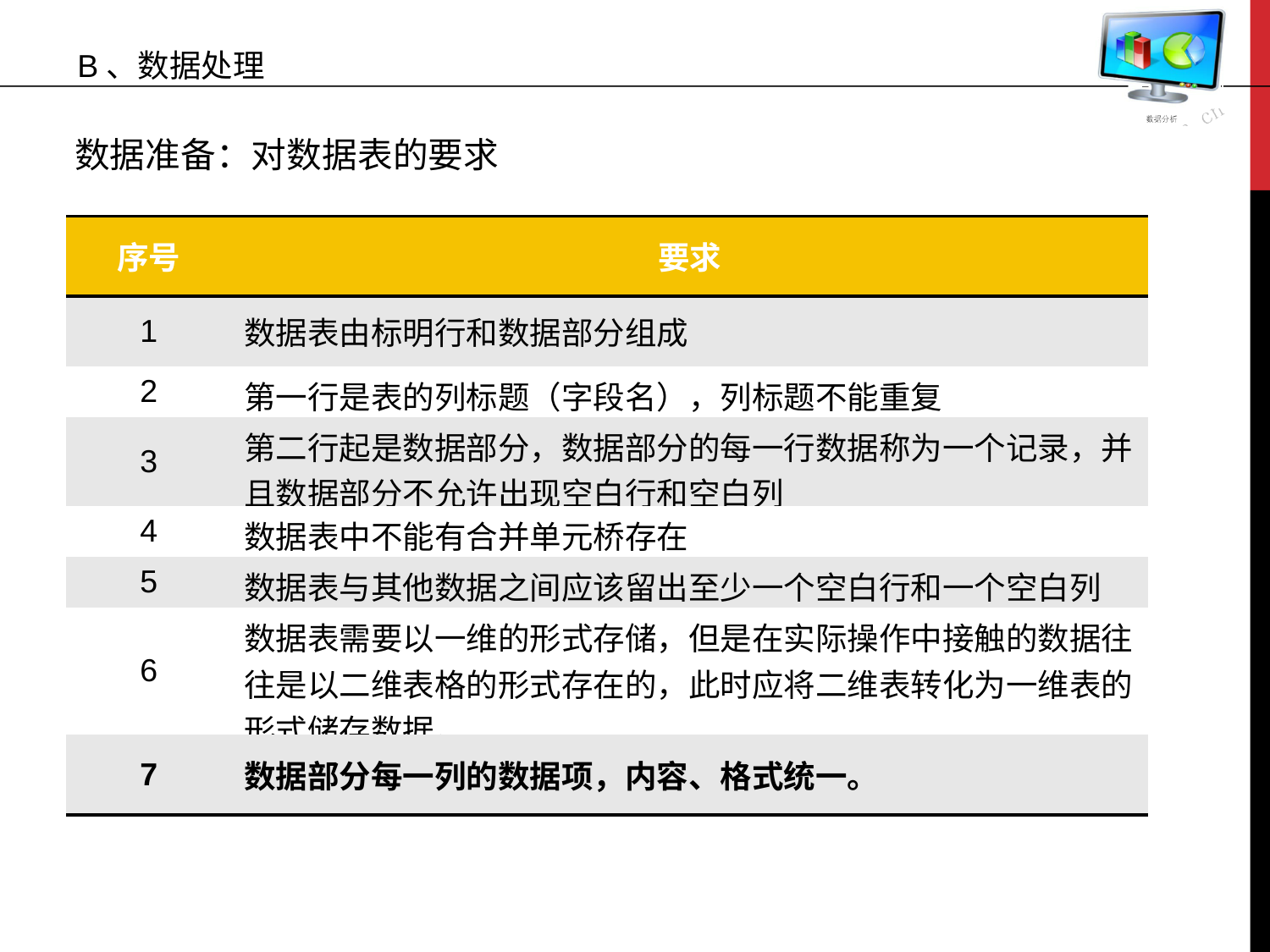

B、数据处理
数据准备：对数据表的要求
| 序号 | 要求 |
| --- | --- |
| 1 | 数据表由标明行和数据部分组成 |
| 2 | 第一行是表的列标题（字段名），列标题不能重复 |
| 3 | 第二行起是数据部分，数据部分的每一行数据称为一个记录，并且数据部分不允许出现空白行和空白列 |
| 4 | 数据表中不能有合并单元桥存在 |
| 5 | 数据表与其他数据之间应该留出至少一个空白行和一个空白列 |
| 6 | 数据表需要以一维的形式存储，但是在实际操作中接触的数据往往是以二维表格的形式存在的，此时应将二维表转化为一维表的形式储存数据。 |
| 7 | 数据部分每一列的数据项，内容、格式统一。 |